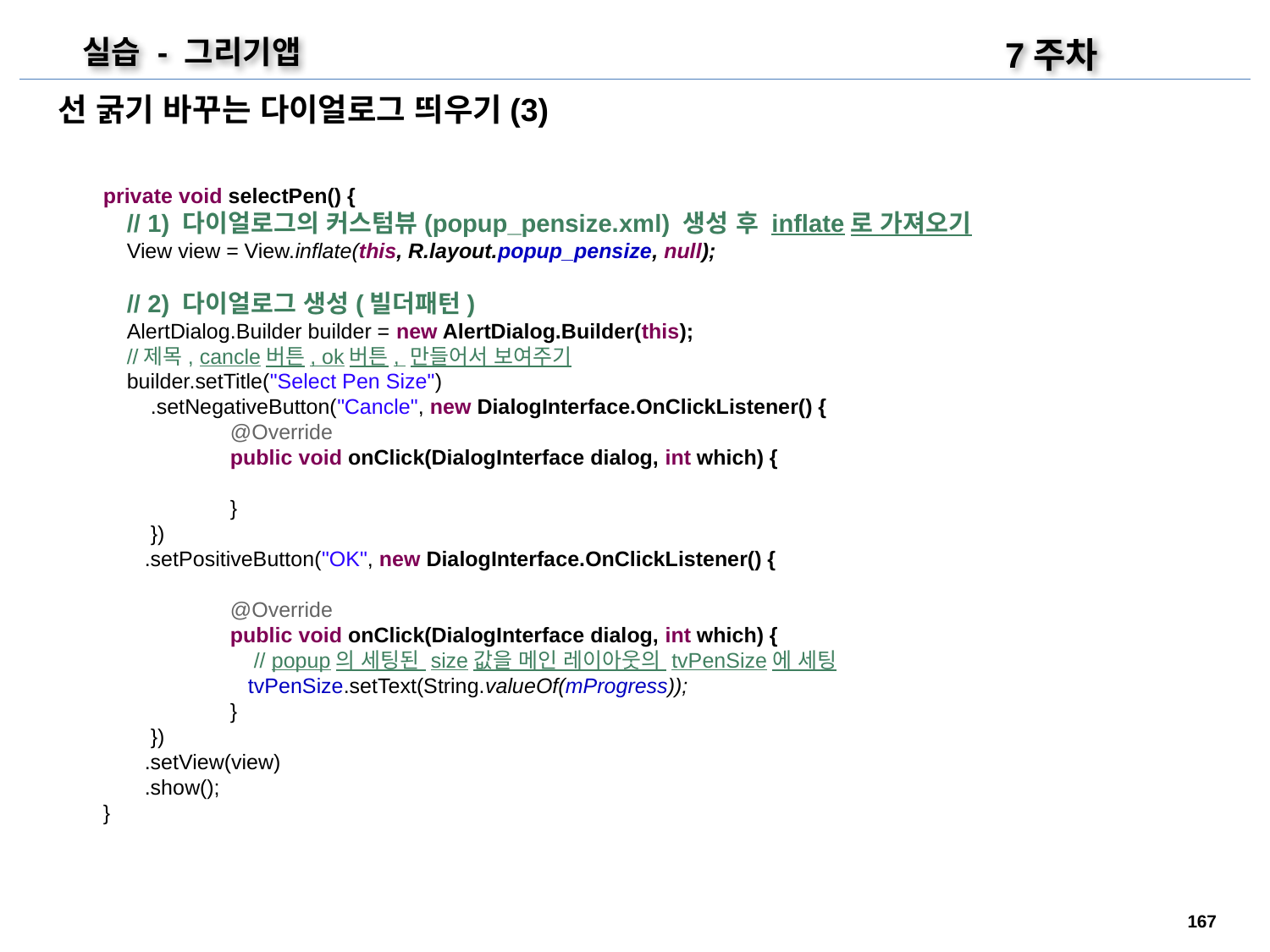

7주차
실습 - 그리기앱
선 굵기 바꾸는 다이얼로그 띄우기(3)
private void selectPen() {
    // 1) 다이얼로그의 커스텀뷰(popup_pensize.xml) 생성 후 inflate로 가져오기
    View view = View.inflate(this, R.layout.popup_pensize, null);

    // 2) 다이얼로그 생성(빌더패턴)
    AlertDialog.Builder builder = new AlertDialog.Builder(this);
    //제목, cancle버튼, ok버튼, 만들어서 보여주기
    builder.setTitle("Select Pen Size")
        .setNegativeButton("Cancle", new DialogInterface.OnClickListener() {
	@Override
	public void onClick(DialogInterface dialog, int which) {

	}
        })
       .setPositiveButton("OK", new DialogInterface.OnClickListener() {

	@Override
	public void onClick(DialogInterface dialog, int which) {
	    // popup의 세팅된 size값을 메인 레이아웃의 tvPenSize에 세팅
	   tvPenSize.setText(String.valueOf(mProgress));
	}
        })
       .setView(view)
       .show();
}